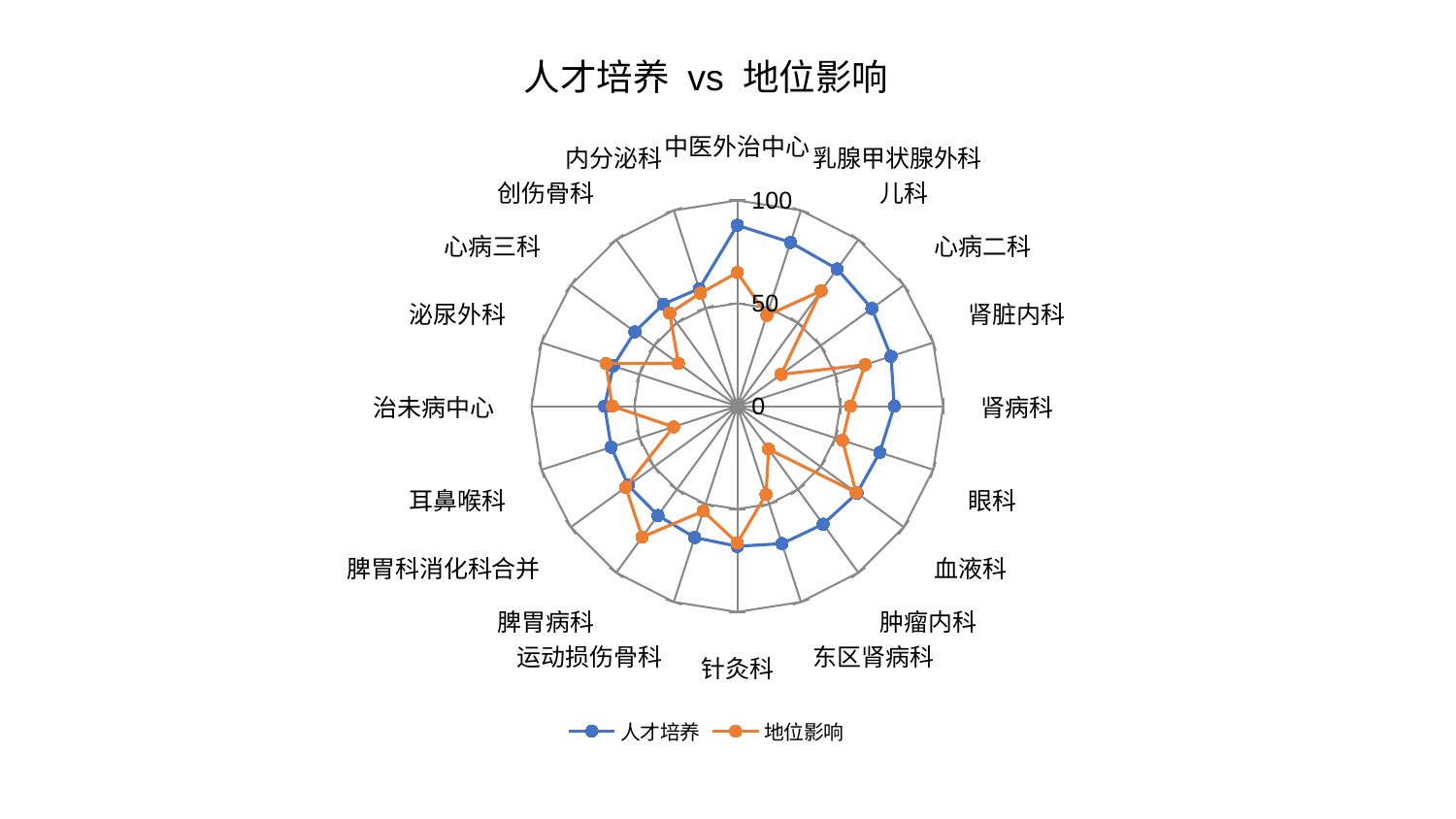

### Chart: 人才培养 vs 地位影响

| Category | 人才培养 | 地位影响 |
|---|---|---|
| 中医外治中心 | 87.92790889141907 | 64.94358192355234 |
| 乳腺甲状腺外科 | 83.6583282734611 | 46.356107678802594 |
| 儿科 | 82.44496719951864 | 69.23317618695744 |
| 心病二科 | 80.75448656323208 | 26.26676713247599 |
| 肾脏内科 | 78.47254634706248 | 65.27862533331351 |
| 肾病科 | 76.20171853475715 | 54.93370745854508 |
| 眼科 | 72.74563137870429 | 53.70540014935491 |
| 血液科 | 71.8712285079899 | 71.29933192159238 |
| 肿瘤内科 | 70.89754970578394 | 25.8225996268262 |
| 东区肾病科 | 70.20741459060731 | 45.136066152631095 |
| 针灸科 | 68.08527230006023 | 66.49549451400878 |
| 运动损伤骨科 | 67.08759836538768 | 53.60705213736989 |
| 脾胃病科 | 65.61773307574866 | 78.60125541657554 |
| 脾胃科消化科合并 | 65.49827096171187 | 67.0181174297457 |
| 耳鼻喉科 | 64.45368229656556 | 32.58553695918882 |
| 治未病中心 | 64.42429765789629 | 60.75372518915222 |
| 泌尿外科 | 63.3930449339343 | 67.09942868800074 |
| 心病三科 | 61.50768573645549 | 35.38973023175233 |
| 创伤骨科 | 61.26081542097696 | 55.9137742610636 |
| 内分泌科 | 60.05166759938785 | 57.80319226818353 |
92